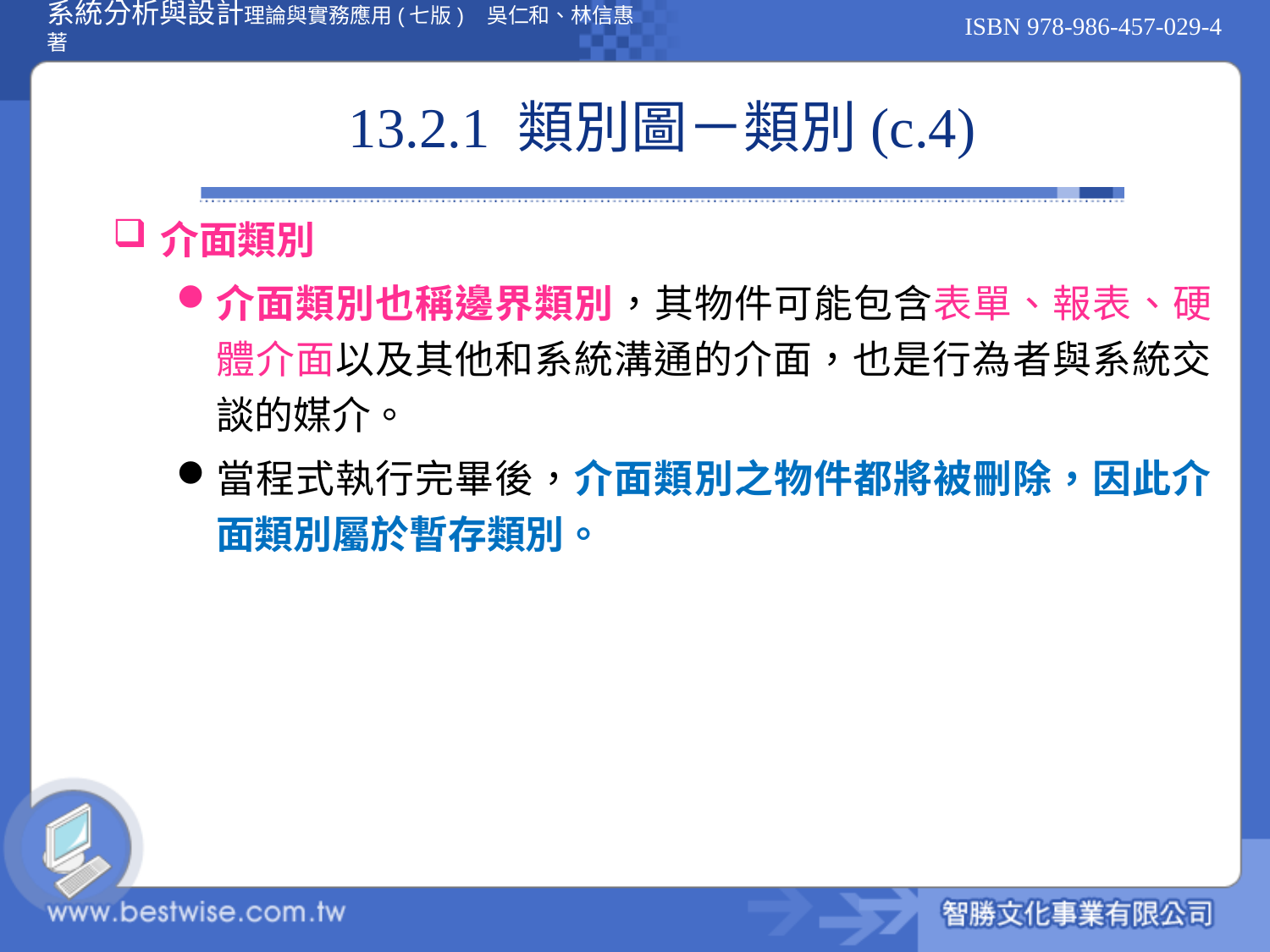

# 13.2.1 類別圖－類別(c.4)
介面類別
介面類別也稱邊界類別，其物件可能包含表單、報表、硬體介面以及其他和系統溝通的介面，也是行為者與系統交談的媒介。
當程式執行完畢後，介面類別之物件都將被刪除，因此介面類別屬於暫存類別。